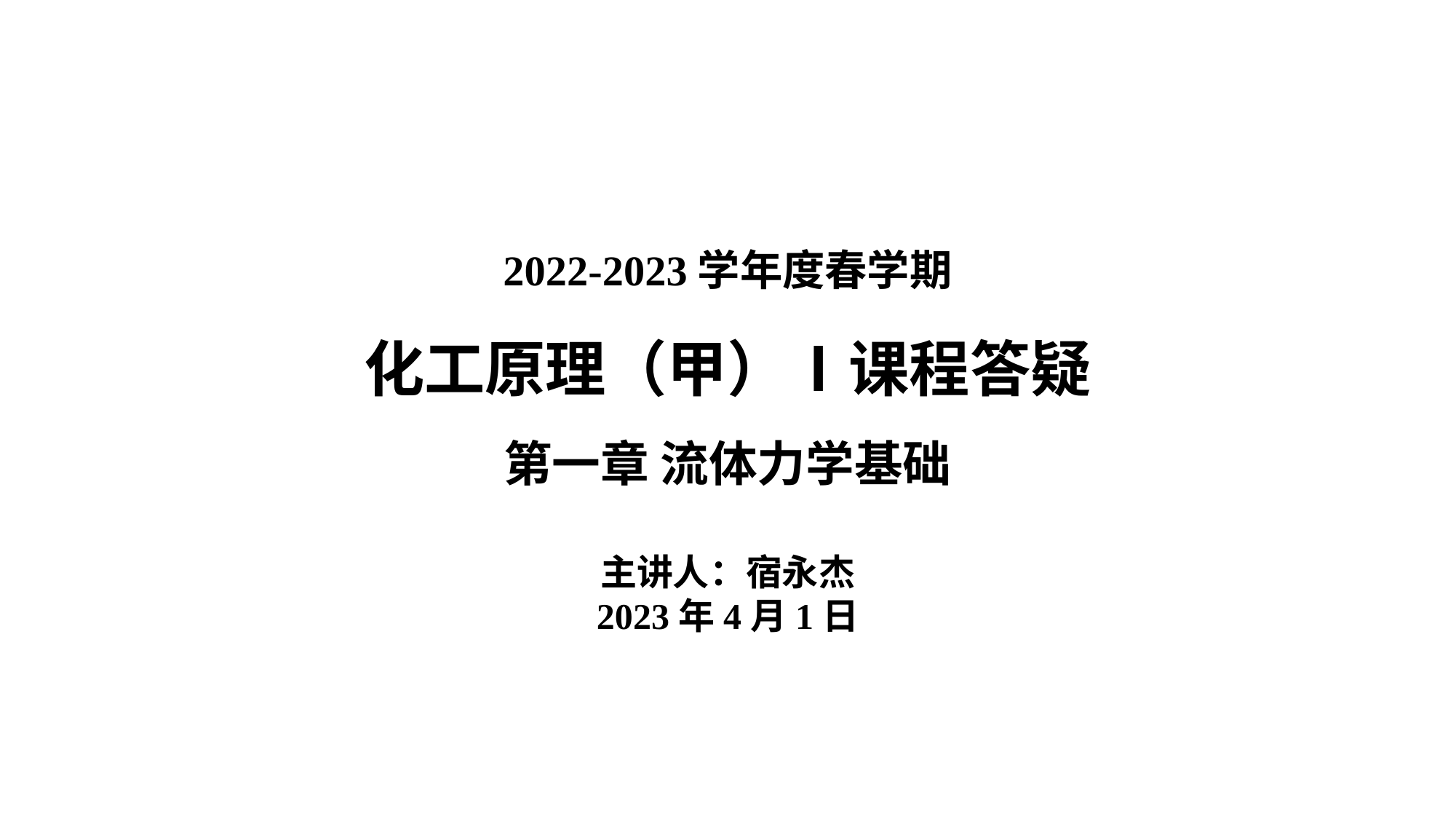

2022-2023学年度春学期
化工原理（甲）Ⅰ课程答疑
第一章 流体力学基础
主讲人：宿永杰
2023年4月1日